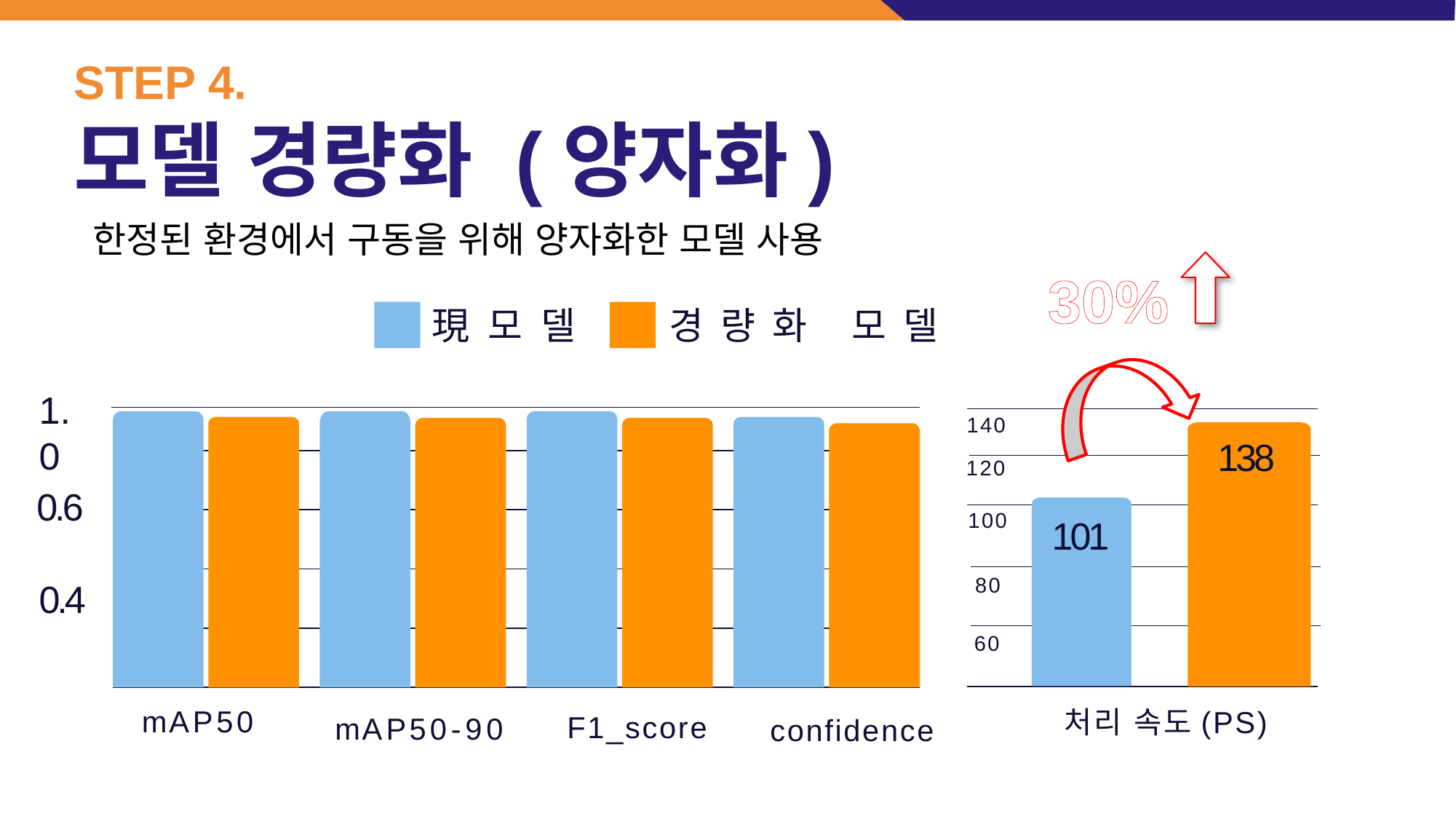

# STEP 4. 모델 경량화 (양자화)

한정된 환경에서 구동을 위해 양자화한 모델 사용

30%
現모델	 경량화 모델

1.0
140

138
120

0.6
100

101
80

0.4
60

mAP50
처리 속도(PS)
F1_score
mAP50-90
confidence